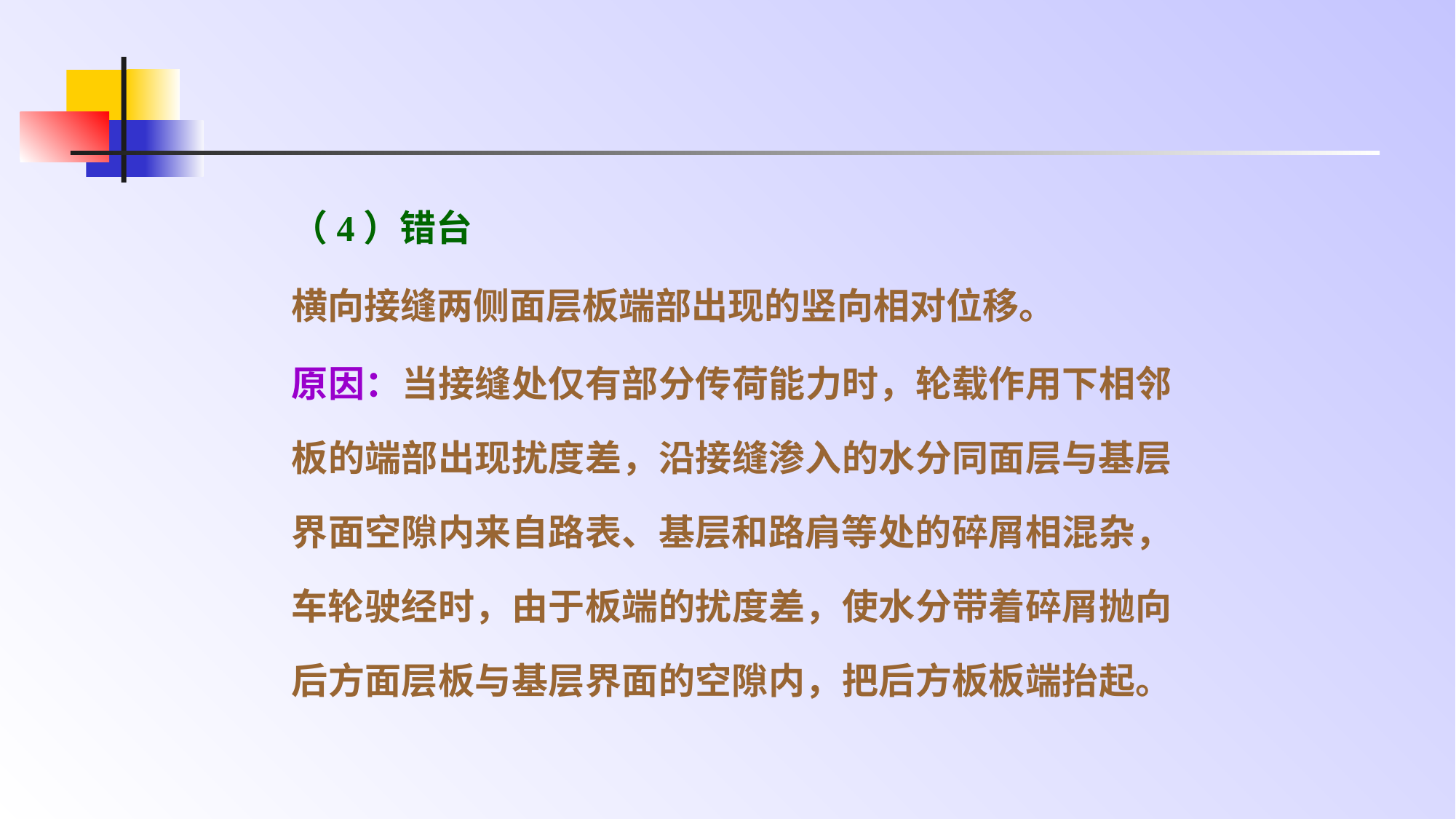

（4）错台
横向接缝两侧面层板端部出现的竖向相对位移。
原因：当接缝处仅有部分传荷能力时，轮载作用下相邻板的端部出现扰度差，沿接缝渗入的水分同面层与基层界面空隙内来自路表、基层和路肩等处的碎屑相混杂，车轮驶经时，由于板端的扰度差，使水分带着碎屑抛向后方面层板与基层界面的空隙内，把后方板板端抬起。